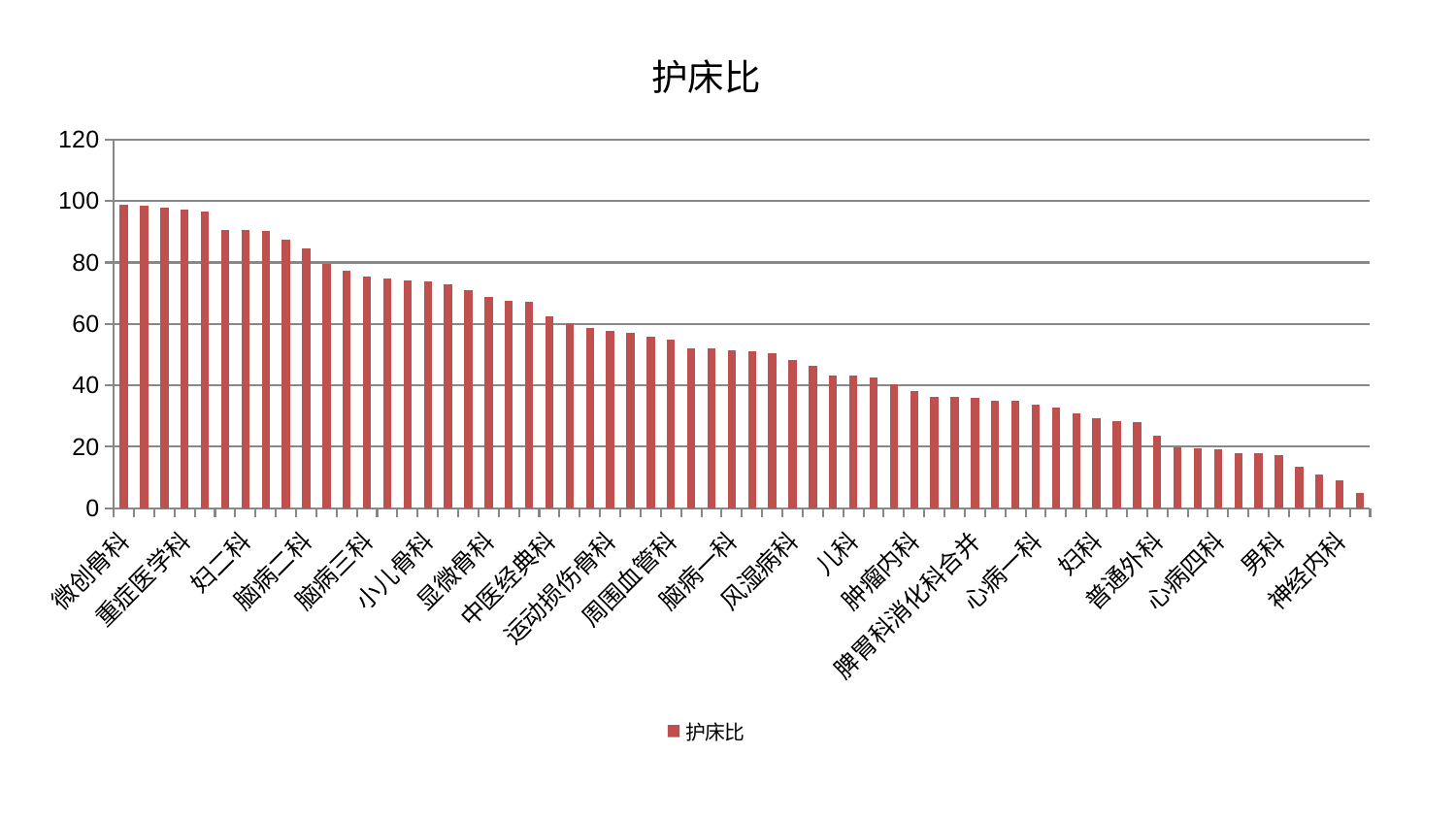

### Chart: 护床比

| Category | 护床比 |
|---|---|
| 微创骨科 | 98.78055237873934 |
| 耳鼻喉科 | 98.4265214174505 |
| 美容皮肤科 | 97.75074856627437 |
| 重症医学科 | 97.31634507011395 |
| 产科 | 96.67708445568431 |
| 眼科 | 90.57535882544092 |
| 妇二科 | 90.43868026137554 |
| 内分泌科 | 90.14770250614971 |
| 推拿科 | 87.49476125861307 |
| 脑病二科 | 84.623052072647 |
| 关节骨科 | 79.67386112484247 |
| 脾胃病科 | 77.42177564678605 |
| 脑病三科 | 75.32959114220401 |
| 肝病科 | 74.71613088409524 |
| 口腔科 | 74.20847659493681 |
| 小儿骨科 | 73.76853094188962 |
| 妇科妇二科合并 | 72.93855465151964 |
| 老年医学科 | 70.91417395034088 |
| 显微骨科 | 68.81513224378892 |
| 康复科 | 67.64717438626353 |
| 泌尿外科 | 67.11412638920294 |
| 中医经典科 | 62.61050416749367 |
| 肾病科 | 60.123183285382154 |
| 身心医学科 | 58.582812344671865 |
| 运动损伤骨科 | 57.870510852596425 |
| 综合内科 | 57.012186701492574 |
| 东区肾病科 | 55.93246665094218 |
| 周围血管科 | 54.96150455941928 |
| 西区重症医学科 | 52.11768268724555 |
| 胸外科 | 51.92935998202177 |
| 脑病一科 | 51.41339901819111 |
| 心病二科 | 51.04499941319178 |
| 心病三科 | 50.3776506713824 |
| 风湿病科 | 48.26340500637127 |
| 小儿推拿科 | 46.297885282503294 |
| 东区重症医学科 | 43.28365912406085 |
| 儿科 | 43.103865396303156 |
| 呼吸内科 | 42.501042369179174 |
| 治未病中心 | 40.311171275065114 |
| 肿瘤内科 | 38.17126248128111 |
| 脊柱骨科 | 36.386316001356754 |
| 心血管内科 | 36.10123868758741 |
| 脾胃科消化科合并 | 35.7861551705998 |
| 皮肤科 | 35.13497312115541 |
| 针灸科 | 35.1038754479694 |
| 心病一科 | 33.7116954206006 |
| 消化内科 | 32.86241510342833 |
| 肾脏内科 | 30.857939372422027 |
| 妇科 | 29.27035412551455 |
| 血液科 | 28.426134678523773 |
| 肝胆外科 | 27.94529266789112 |
| 普通外科 | 23.49927657976474 |
| 神经外科 | 19.74429641626463 |
| 肛肠科 | 19.496013644622078 |
| 心病四科 | 19.076595395331243 |
| 骨科 | 18.06795477793466 |
| 乳腺甲状腺外科 | 17.940667707522895 |
| 男科 | 17.385445349797692 |
| 医院 | 13.448066842098005 |
| 创伤骨科 | 11.02012731500357 |
| 神经内科 | 8.98671943863576 |
| 中医外治中心 | 4.886172470434147 |
237